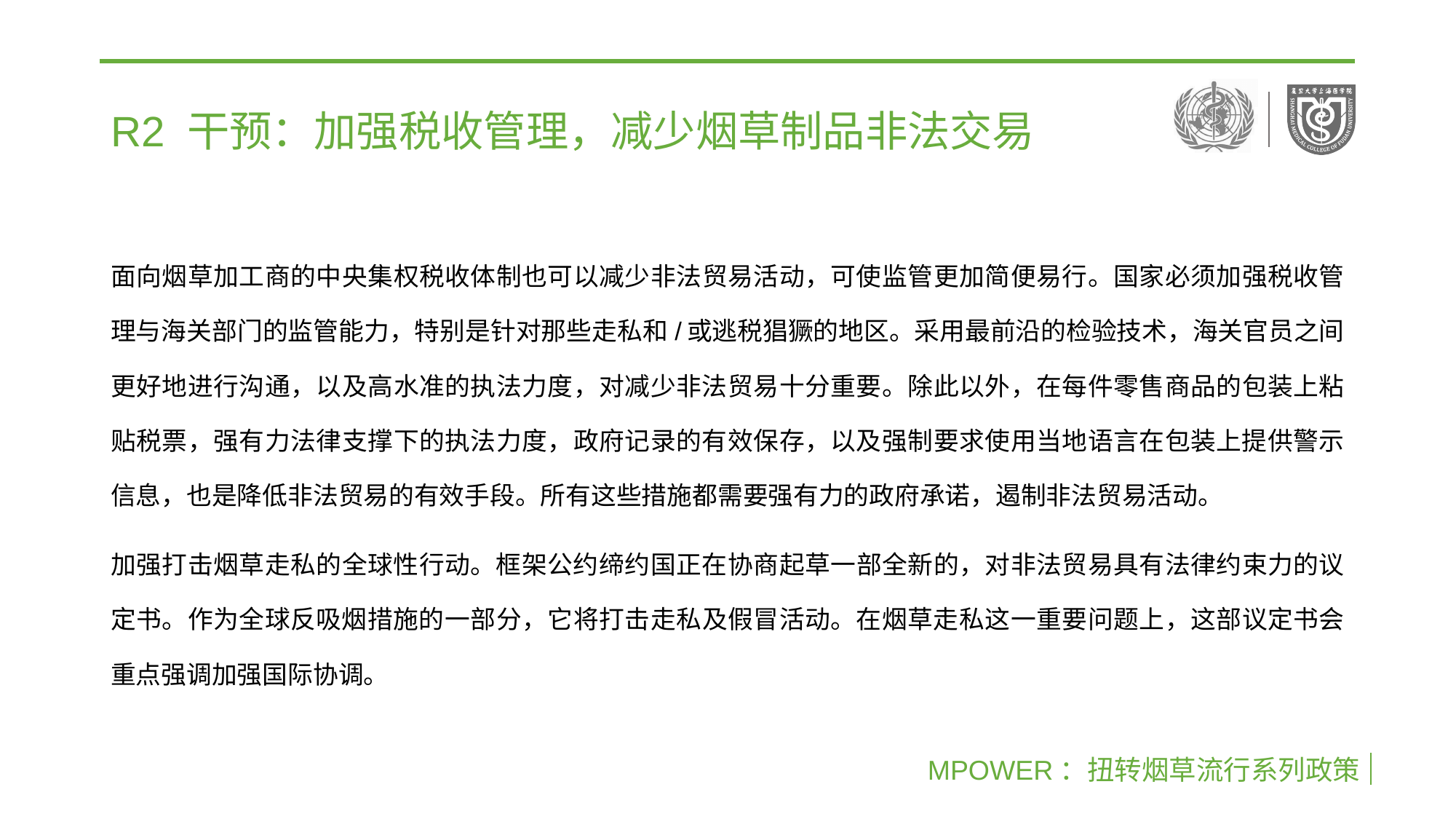

R2 干预：加强税收管理，减少烟草制品非法交易
面向烟草加工商的中央集权税收体制也可以减少非法贸易活动，可使监管更加简便易行。国家必须加强税收管理与海关部门的监管能力，特别是针对那些走私和/或逃税猖獗的地区。采用最前沿的检验技术，海关官员之间更好地进行沟通，以及高水准的执法力度，对减少非法贸易十分重要。除此以外，在每件零售商品的包装上粘贴税票，强有力法律支撑下的执法力度，政府记录的有效保存，以及强制要求使用当地语言在包装上提供警示信息，也是降低非法贸易的有效手段。所有这些措施都需要强有力的政府承诺，遏制非法贸易活动。
加强打击烟草走私的全球性行动。框架公约缔约国正在协商起草一部全新的，对非法贸易具有法律约束力的议定书。作为全球反吸烟措施的一部分，它将打击走私及假冒活动。在烟草走私这一重要问题上，这部议定书会重点强调加强国际协调。